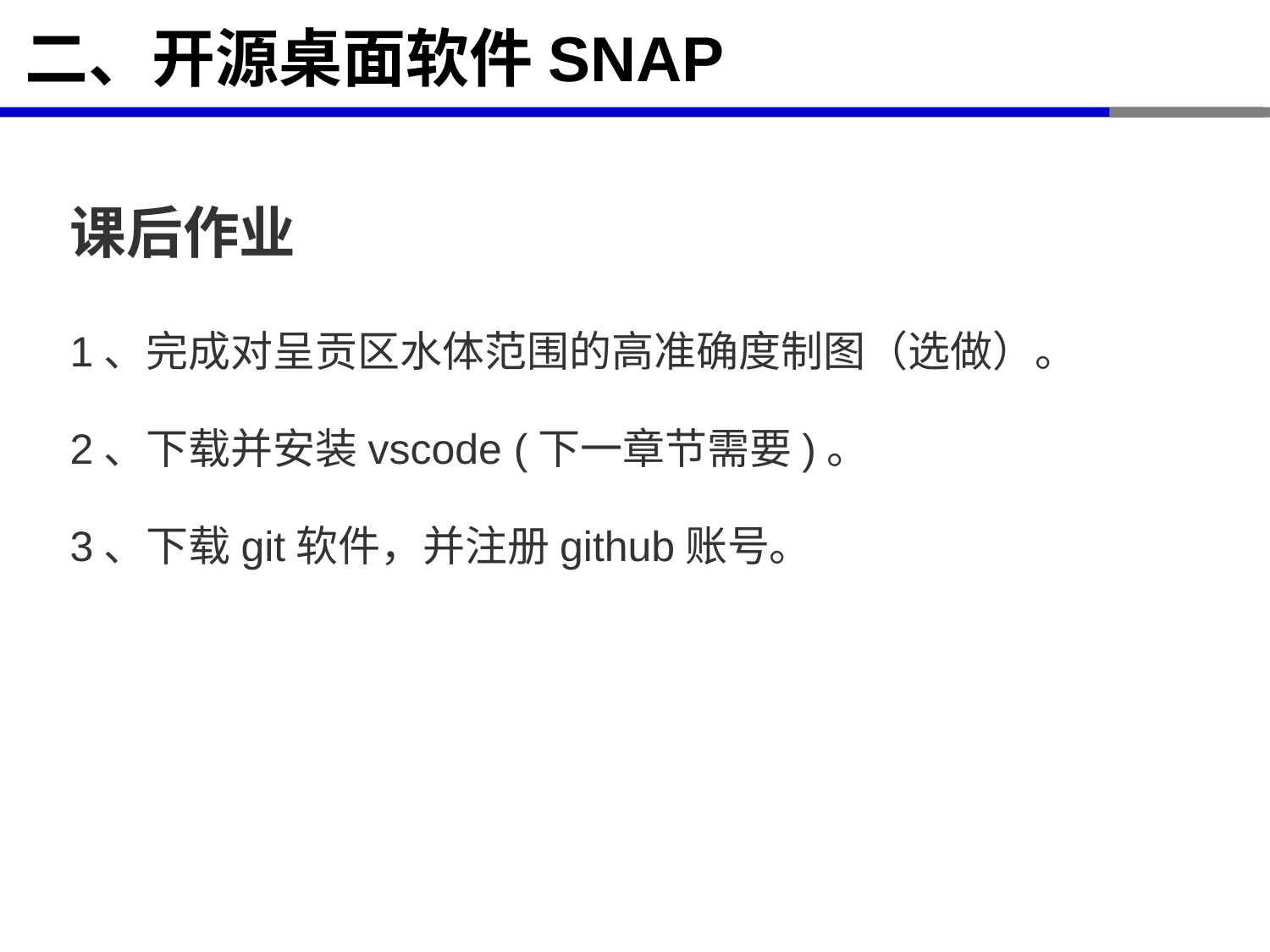

# 二、开源桌面软件SNAP
课后作业
1、完成对呈贡区水体范围的高准确度制图（选做）。
2、下载并安装vscode (下一章节需要)。
3、下载git软件，并注册github账号。